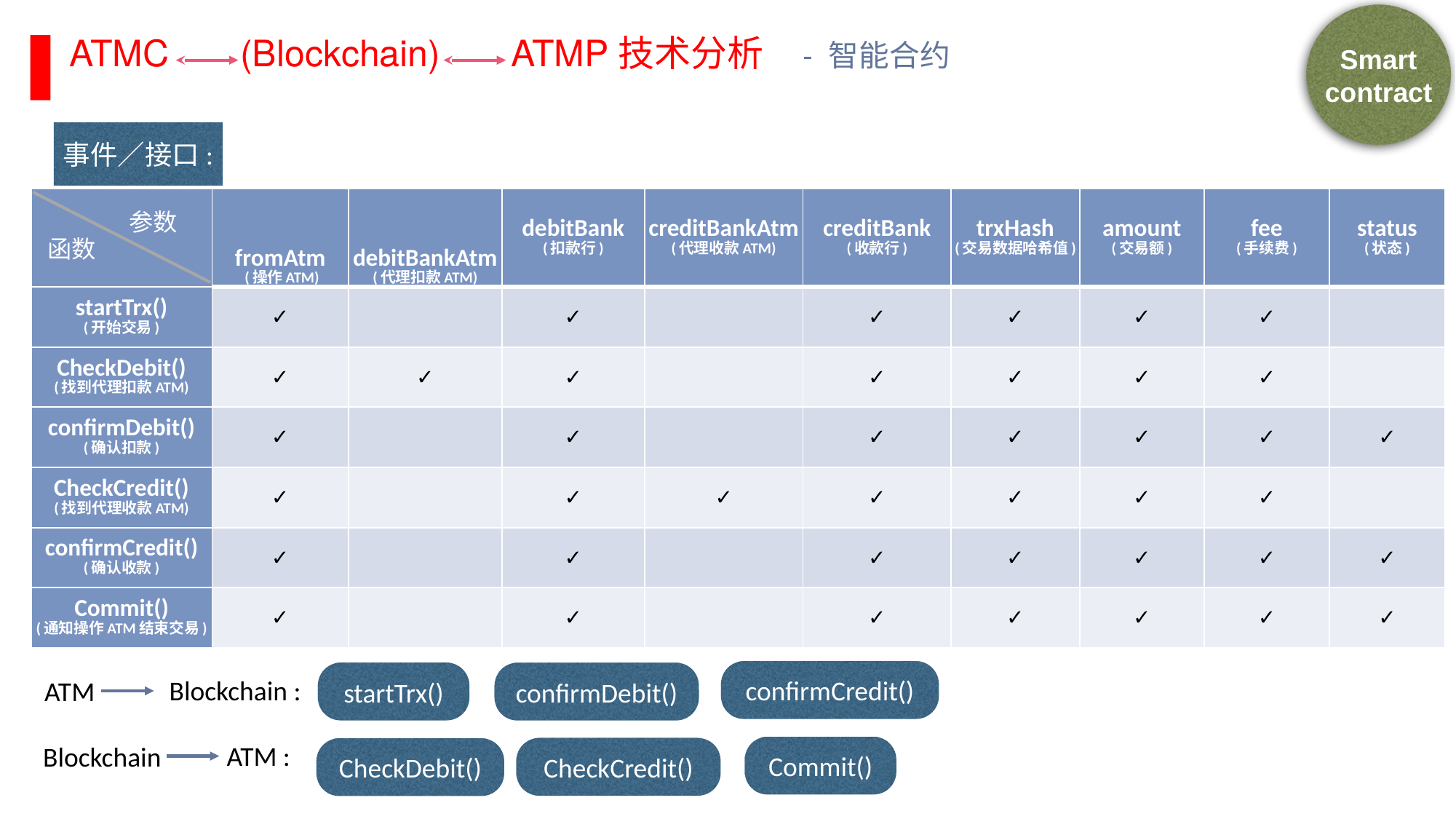

Smart contract
ATMC       (Blockchain)       ATMP技术分析   - 智能合约

事件／接口:
|  | fromAtm (操作ATM) | debitBankAtm (代理扣款ATM) | debitBank (扣款行) | creditBankAtm (代理收款ATM) | creditBank (收款行) | trxHash (交易数据哈希值) | amount (交易额) | fee (手续费) | status (状态) |
| --- | --- | --- | --- | --- | --- | --- | --- | --- | --- |
| startTrx() (开始交易) | ✓ |  | ✓ |  | ✓ | ✓ | ✓ | ✓ |  |
| CheckDebit() (找到代理扣款ATM) | ✓ | ✓ | ✓ |  | ✓ | ✓ | ✓ | ✓ |  |
| confirmDebit() (确认扣款) | ✓ |  | ✓ |  | ✓ | ✓ | ✓ | ✓ | ✓ |
| CheckCredit() (找到代理收款ATM) | ✓ |  | ✓ | ✓ | ✓ | ✓ | ✓ | ✓ |  |
| confirmCredit() (确认收款) | ✓ |  | ✓ |  | ✓ | ✓ | ✓ | ✓ | ✓ |
| Commit() (通知操作ATM结束交易) | ✓ |  | ✓ |  | ✓ | ✓ | ✓ | ✓ | ✓ |

参数
函数
confirmCredit()
startTrx()
confirmDebit()
Blockchain :
ATM

ATM :
Blockchain
Commit()
CheckCredit()
CheckDebit()

10
RESTRICTED